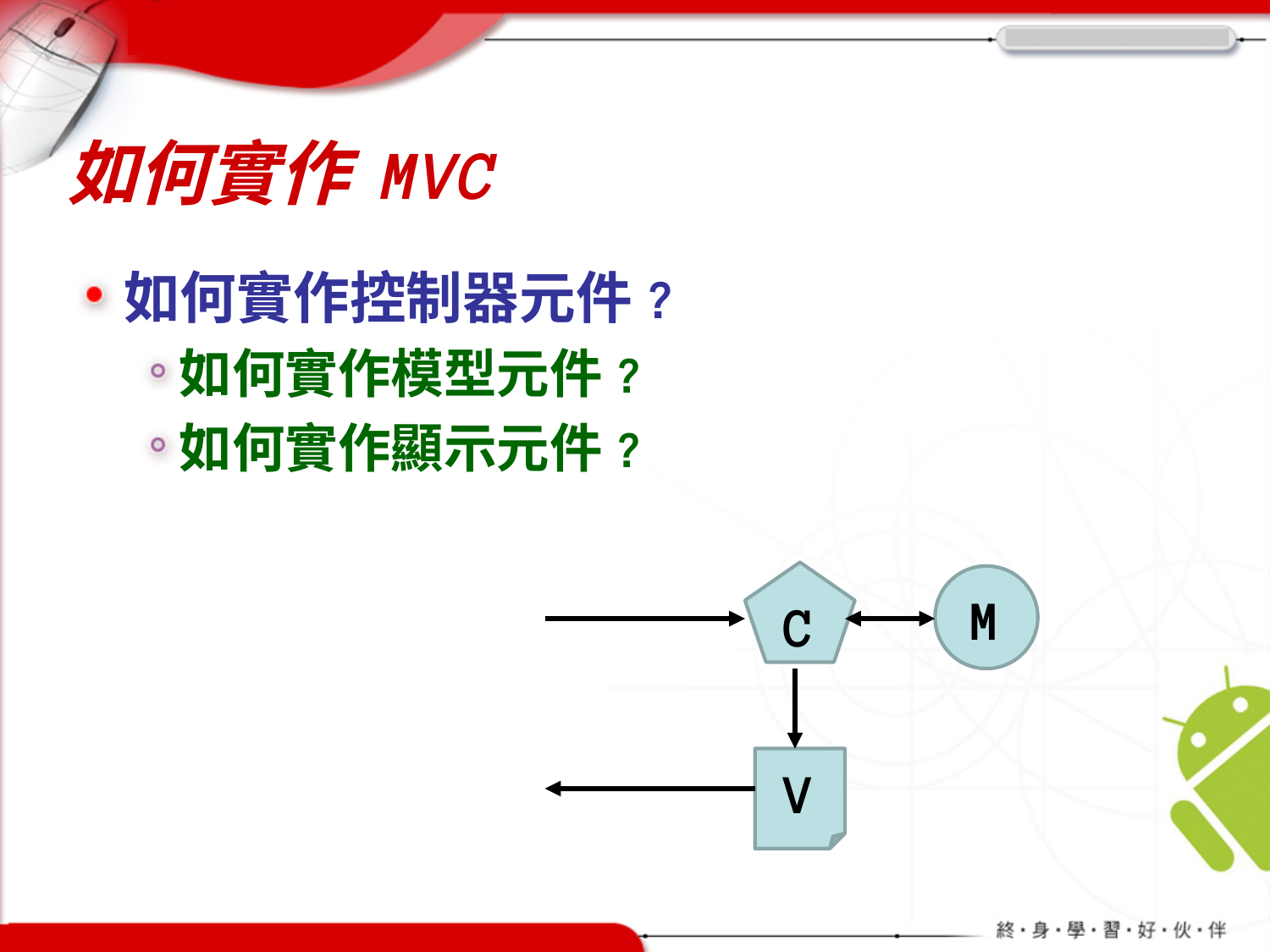

# 如何實作 MVC
如何實作控制器元件?
如何實作模型元件?
如何實作顯示元件?
C
M
V